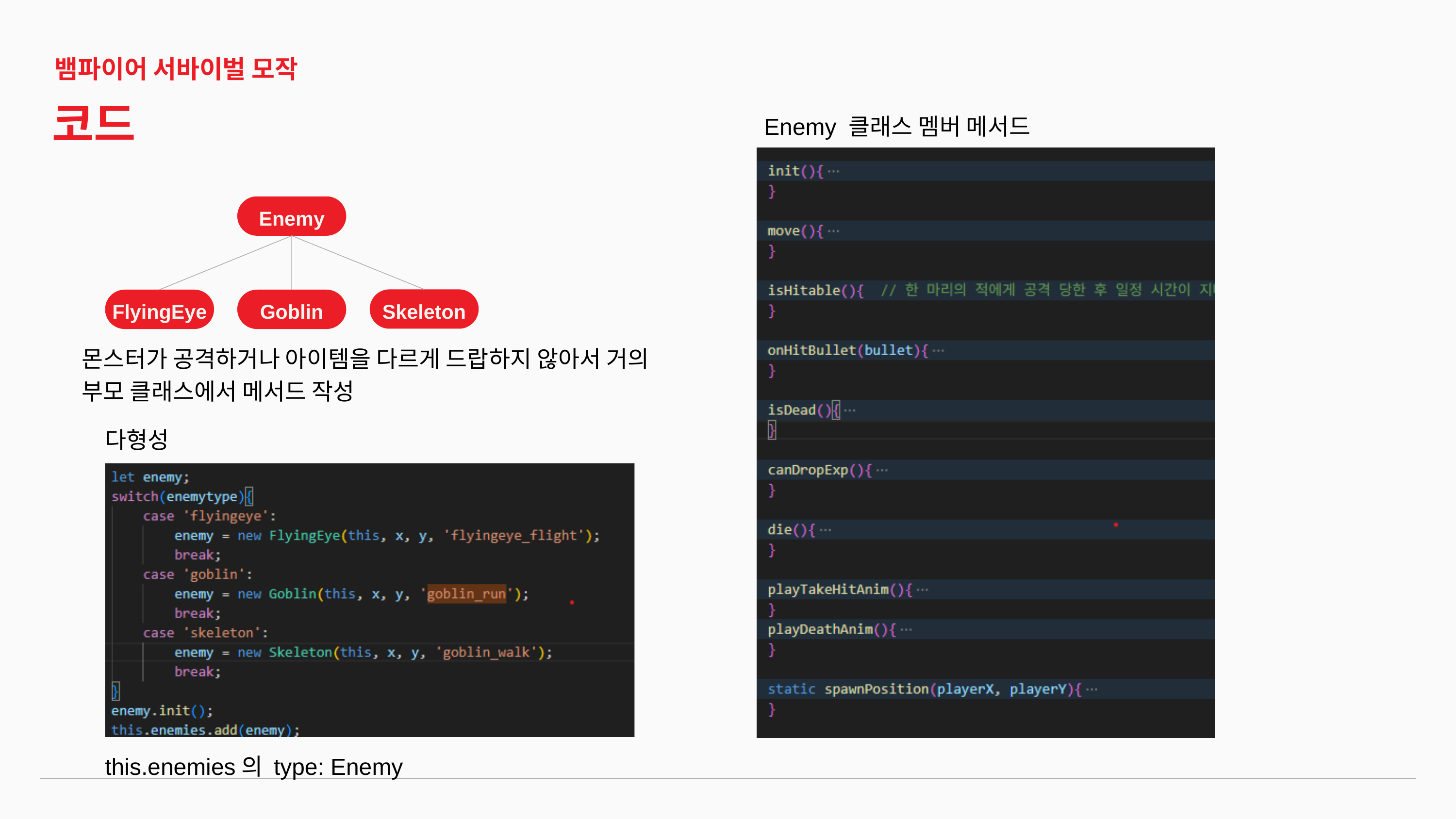

뱀파이어 서바이벌 모작
코드
Enemy 클래스 멤버 메서드

Enemy

Skeleton

FlyingEye

Goblin
몬스터가 공격하거나 아이템을 다르게 드랍하지 않아서 거의 부모 클래스에서 메서드 작성
다형성

this.enemies의 type: Enemy